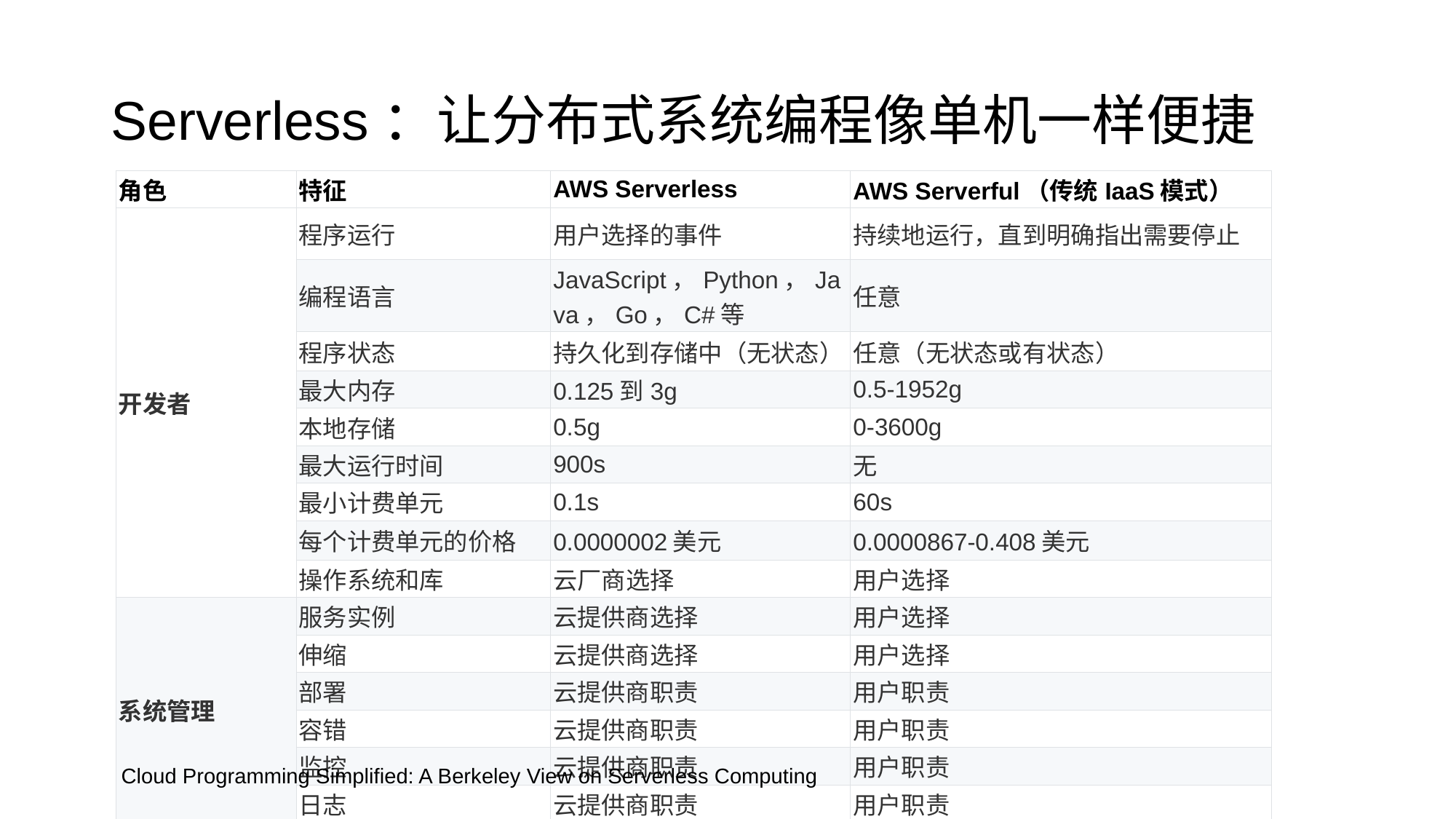

# Serverless：让分布式系统编程像单机一样便捷
| 角色 | 特征 | AWS Serverless | AWS Serverful（传统IaaS模式） |
| --- | --- | --- | --- |
| 开发者 | 程序运行 | 用户选择的事件 | 持续地运行，直到明确指出需要停止 |
|  | 编程语言 | JavaScript，Python，Java，Go，C#等 | 任意 |
|  | 程序状态 | 持久化到存储中（无状态） | 任意（无状态或有状态） |
|  | 最大内存 | 0.125到3g | 0.5-1952g |
|  | 本地存储 | 0.5g | 0-3600g |
|  | 最大运行时间 | 900s | 无 |
|  | 最小计费单元 | 0.1s | 60s |
|  | 每个计费单元的价格 | 0.0000002美元 | 0.0000867-0.408美元 |
|  | 操作系统和库 | 云厂商选择 | 用户选择 |
| 系统管理 | 服务实例 | 云提供商选择 | 用户选择 |
|  | 伸缩 | 云提供商选择 | 用户选择 |
|  | 部署 | 云提供商职责 | 用户职责 |
|  | 容错 | 云提供商职责 | 用户职责 |
|  | 监控 | 云提供商职责 | 用户职责 |
|  | 日志 | 云提供商职责 | 用户职责 |

Cloud Programming Simplified: A Berkeley View on Serverless Computing